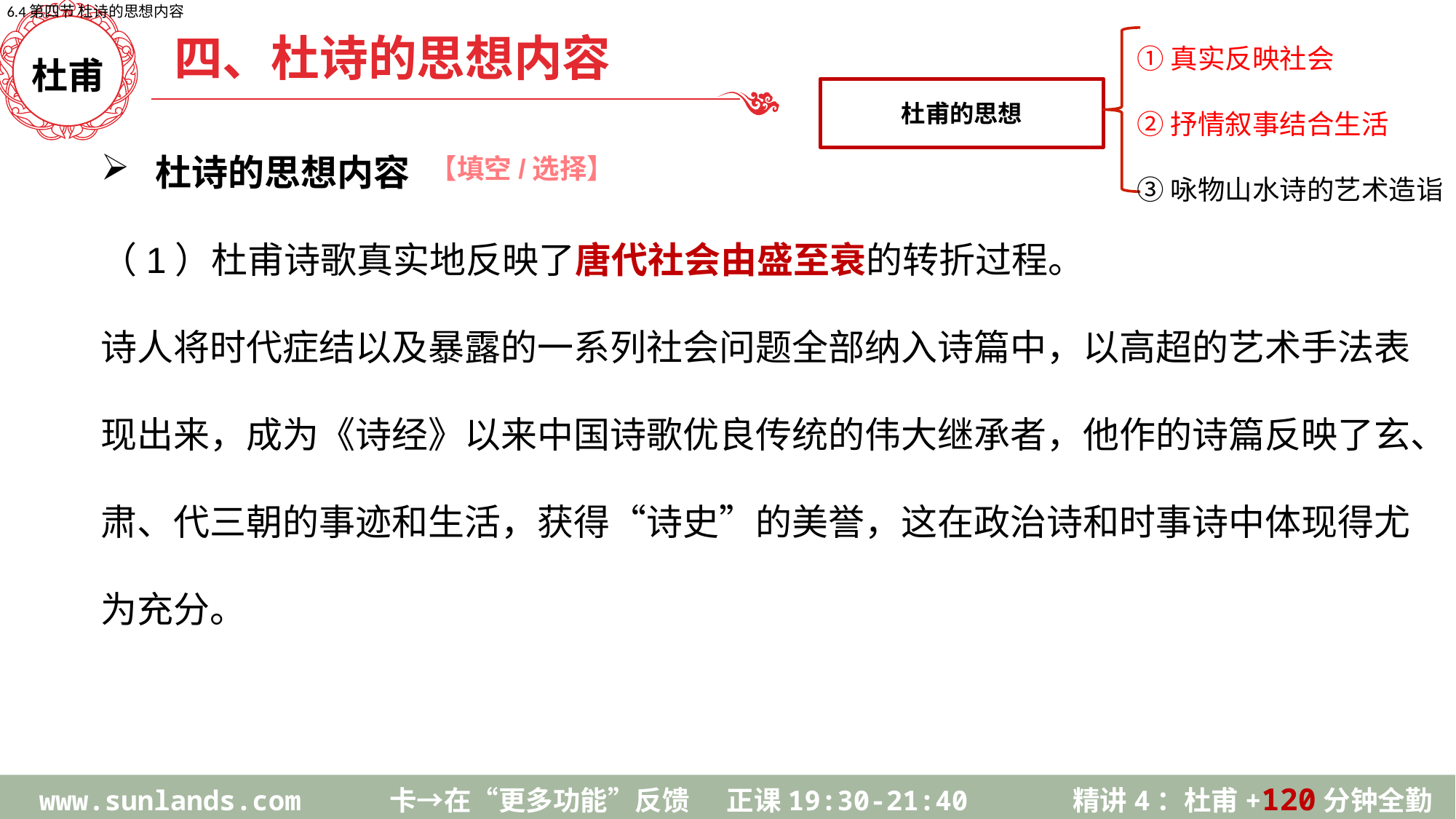

6.4第四节 杜诗的思想内容

四、杜诗的思想内容

杜甫的思想
①真实反映社会

②抒情叙事结合生活

③咏物山水诗的艺术造诣

杜甫

杜诗的思想内容
（1）杜甫诗歌真实地反映了唐代社会由盛至衰的转折过程。
诗人将时代症结以及暴露的一系列社会问题全部纳入诗篇中，以高超的艺术手法表现出来，成为《诗经》以来中国诗歌优良传统的伟大继承者，他作的诗篇反映了玄、肃、代三朝的事迹和生活，获得“诗史”的美誉，这在政治诗和时事诗中体现得尤为充分。
【填空/选择】